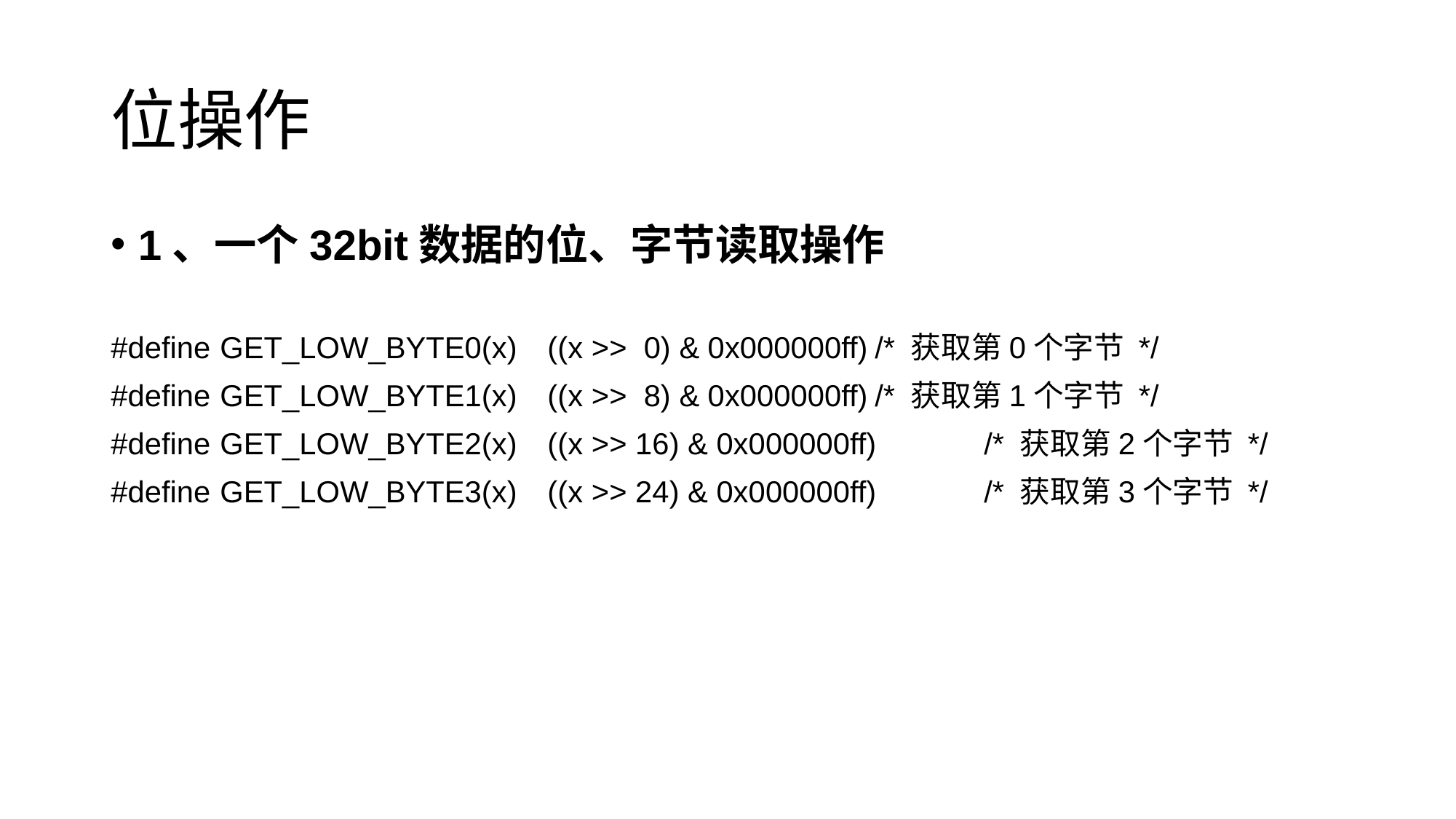

# 位操作
1、一个32bit数据的位、字节读取操作

#define	GET_LOW_BYTE0(x)	((x >>  0) & 0x000000ff)	/* 获取第0个字节 */
#define	GET_LOW_BYTE1(x)	((x >>  8) & 0x000000ff)	/* 获取第1个字节 */
#define	GET_LOW_BYTE2(x)	((x >> 16) & 0x000000ff)	/* 获取第2个字节 */
#define	GET_LOW_BYTE3(x)	((x >> 24) & 0x000000ff)	/* 获取第3个字节 */